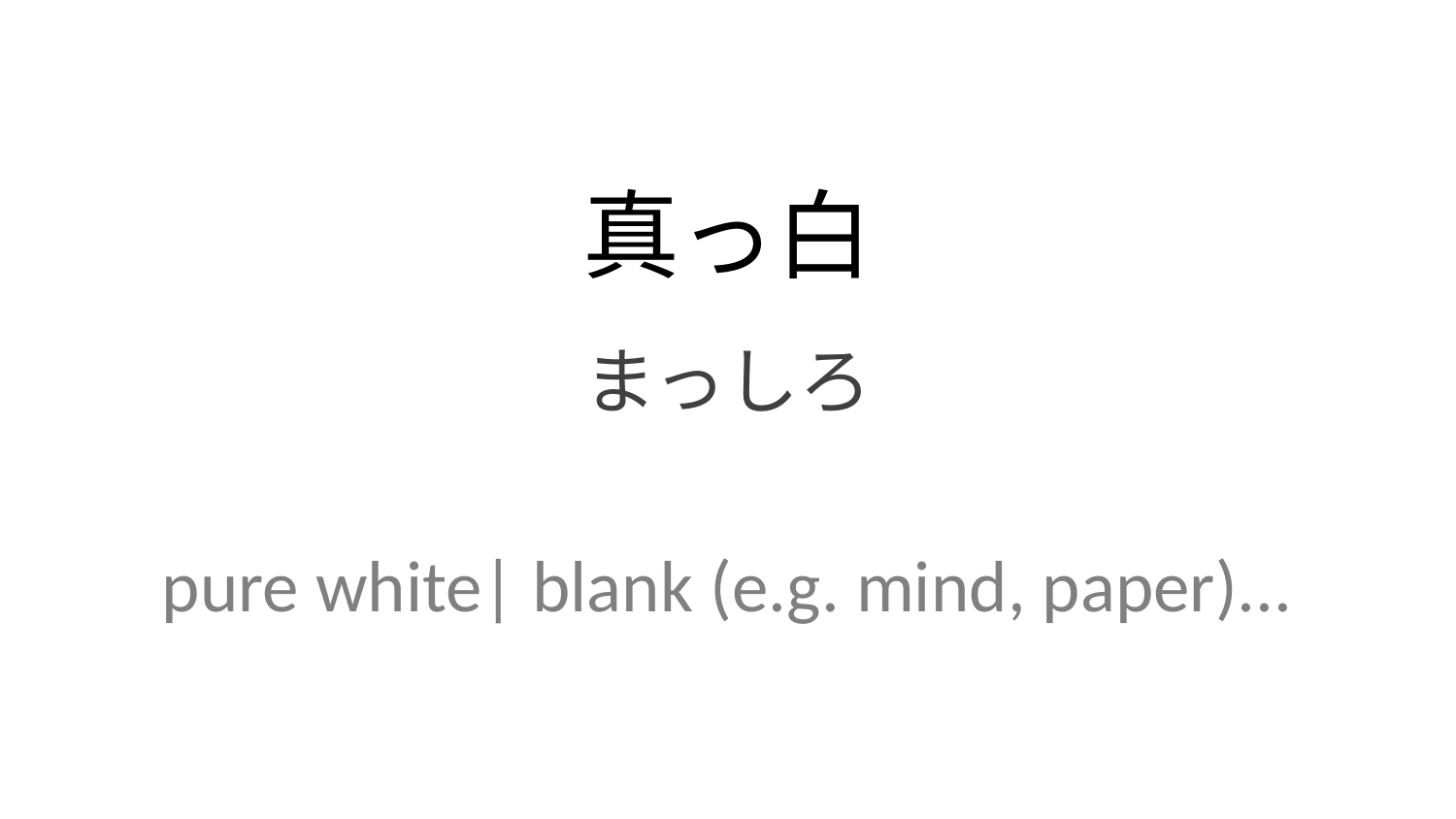

真っ白

まっしろ
pure white| blank (e.g. mind, paper)...